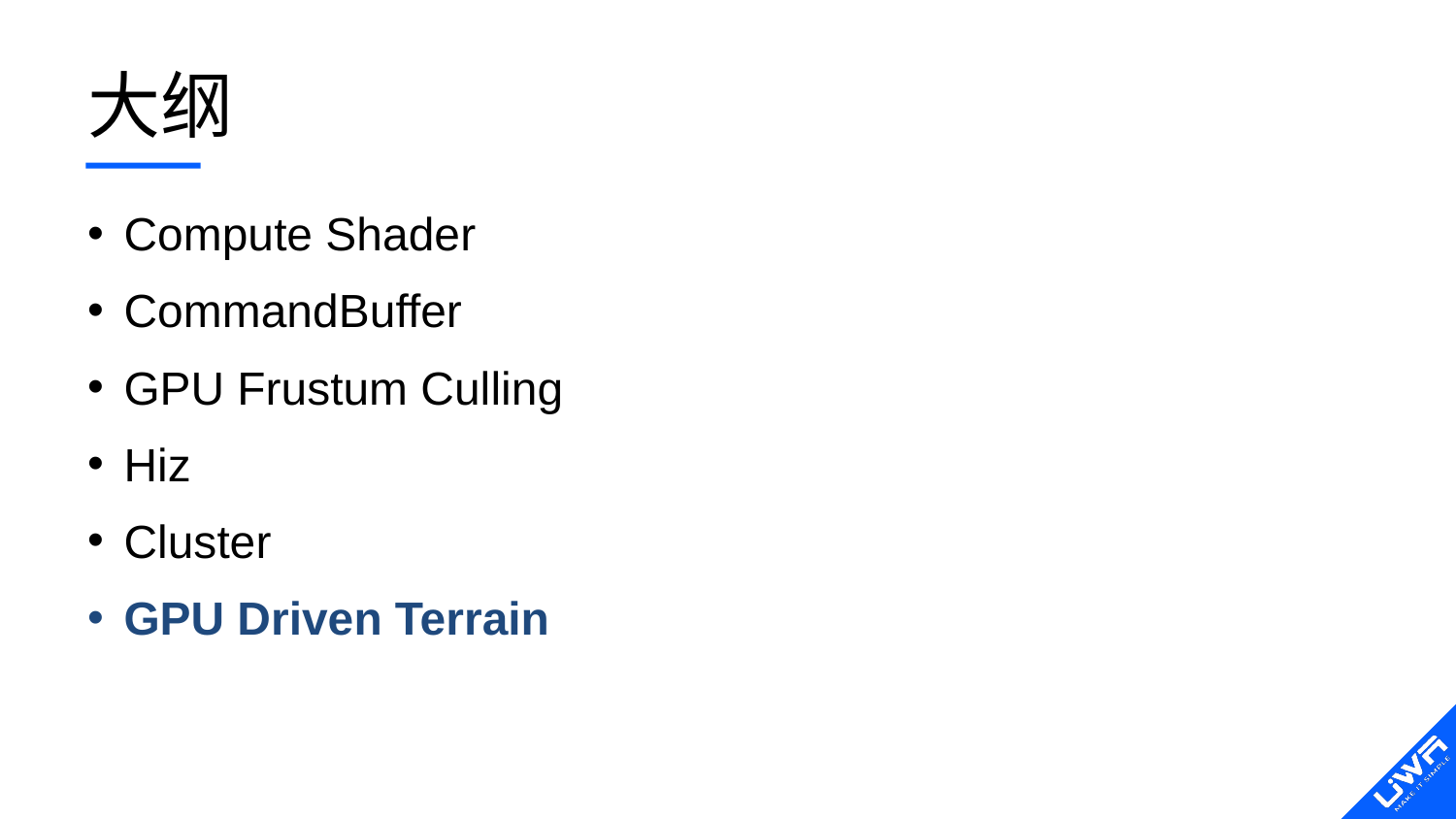

# 大纲
Compute Shader
CommandBuffer
GPU Frustum Culling
Hiz
Cluster
GPU Driven Terrain